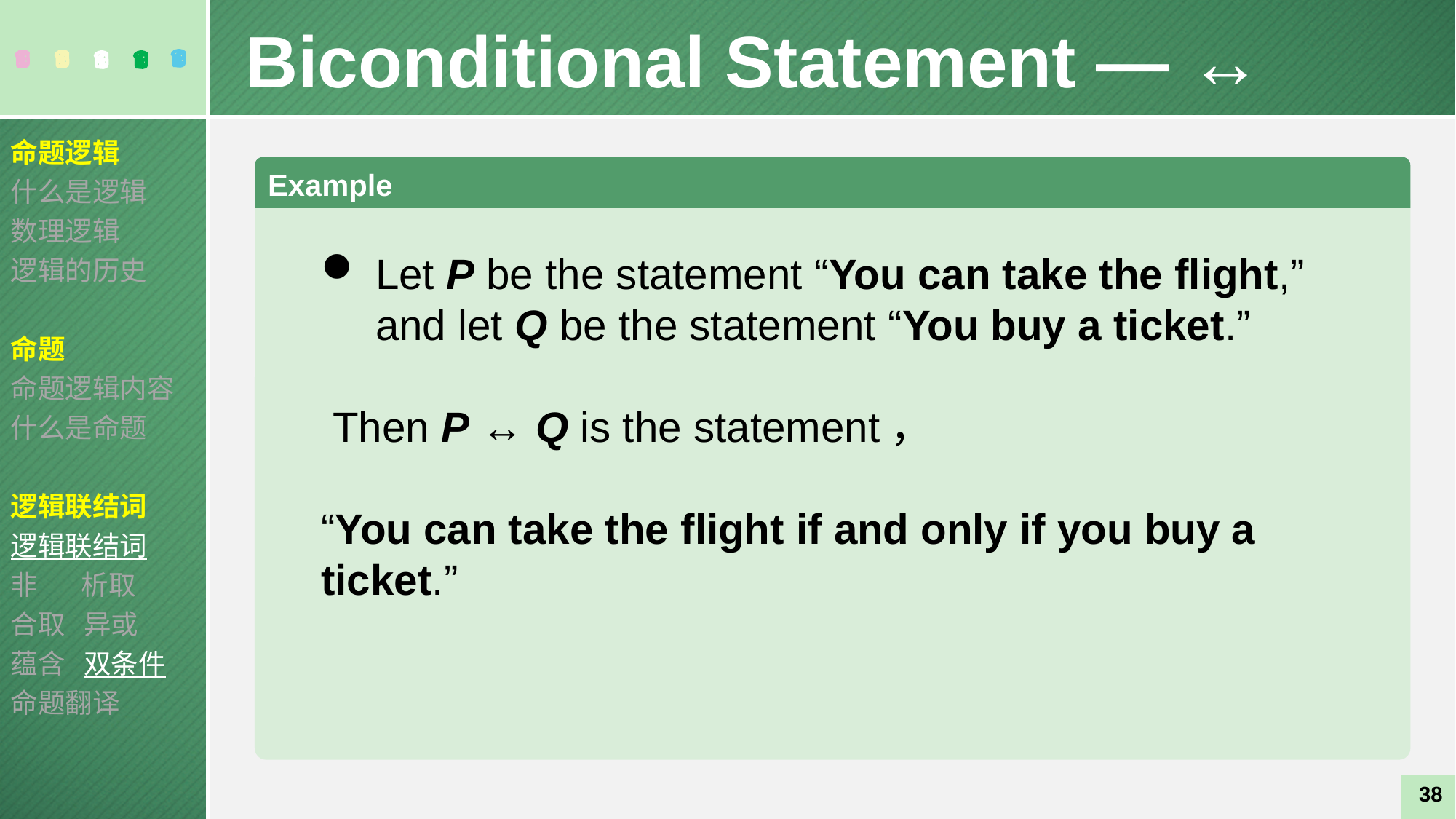

Biconditional Statement — ↔

命题逻辑
什么是逻辑
数理逻辑
逻辑的历史

命题
命题逻辑内容
什么是命题

逻辑联结词
逻辑联结词
非       析取
合取   异或
蕴含   双条件
命题翻译
Example

Let P be the statement “You can take the flight,” and let Q be the statement “You buy a ticket.”

 Then P ↔ Q is the statement，

“You can take the flight if and only if you buy a ticket.”
38